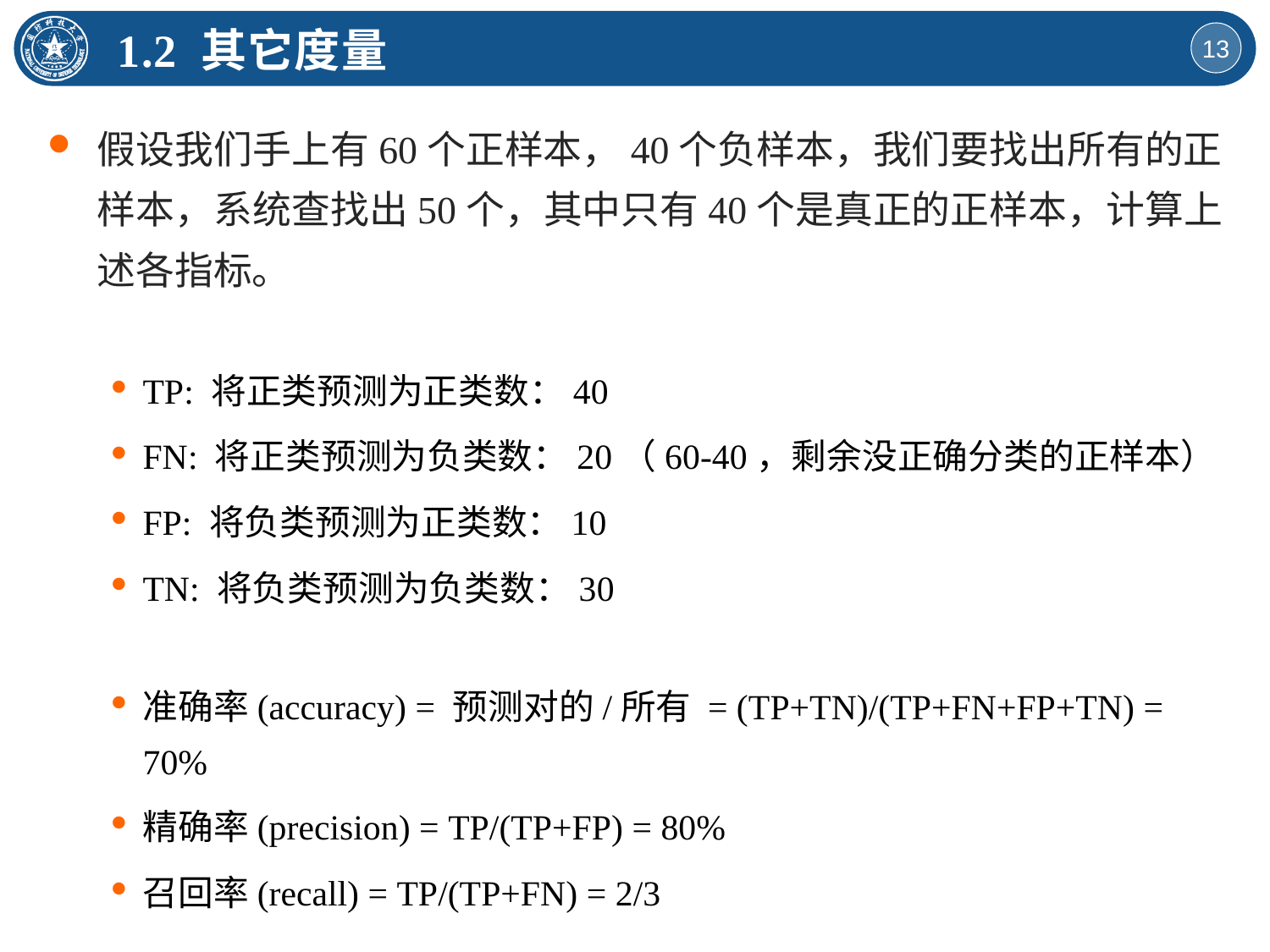

1.2 其它度量
假设我们手上有60个正样本，40个负样本，我们要找出所有的正样本，系统查找出50个，其中只有40个是真正的正样本，计算上述各指标。

TP: 将正类预测为正类数：40
FN: 将正类预测为负类数：20（60-40，剩余没正确分类的正样本）
FP: 将负类预测为正类数：10
TN: 将负类预测为负类数：30

准确率(accuracy) = 预测对的/所有 = (TP+TN)/(TP+FN+FP+TN) = 70%
精确率(precision) = TP/(TP+FP) = 80%
召回率(recall) = TP/(TP+FN) = 2/3